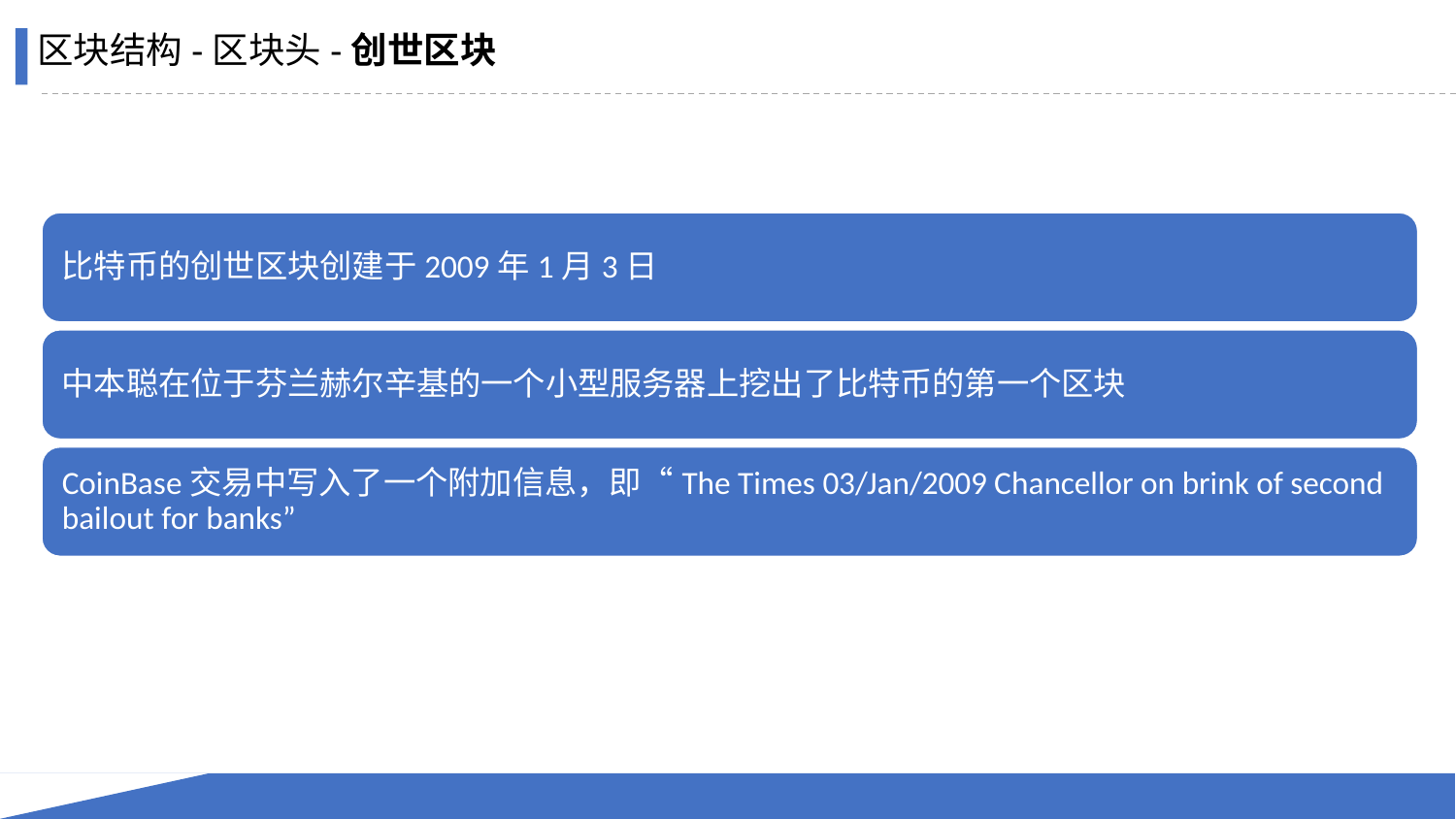

区块结构-区块头-创世区块

比特币的创世区块创建于2009年1月3日
中本聪在位于芬兰赫尔辛基的一个小型服务器上挖出了比特币的第一个区块
CoinBase交易中写入了一个附加信息，即“The Times 03/Jan/2009 Chancellor on brink of second bailout for banks”
7